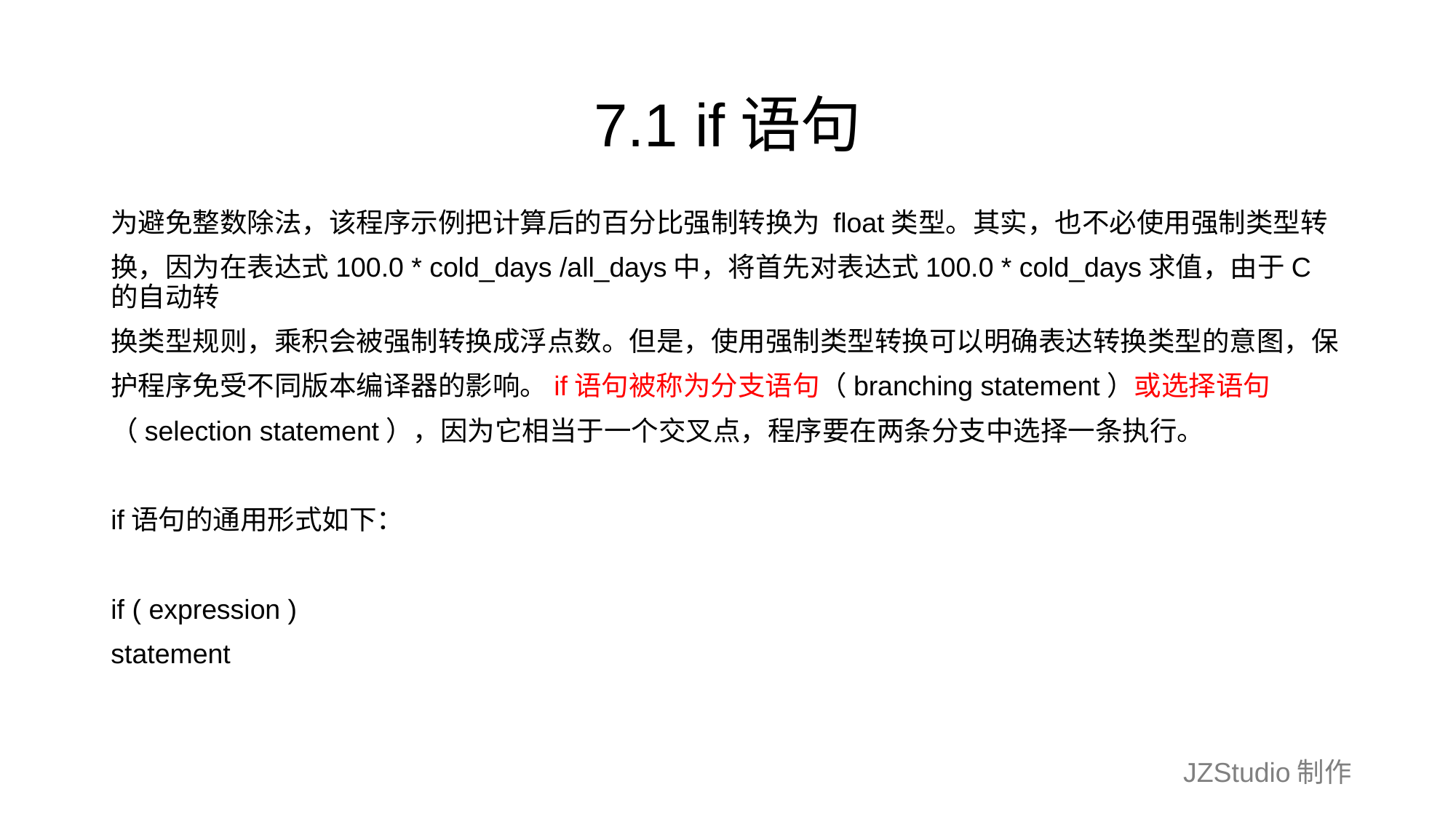

# 7.1 if语句
为避免整数除法，该程序示例把计算后的百分比强制转换为 float类型。其实，也不必使用强制类型转
换，因为在表达式100.0 * cold_days /all_days中，将首先对表达式100.0 * cold_days求值，由于C的自动转
换类型规则，乘积会被强制转换成浮点数。但是，使用强制类型转换可以明确表达转换类型的意图，保
护程序免受不同版本编译器的影响。if语句被称为分支语句（branching statement）或选择语句
（selection statement），因为它相当于一个交叉点，程序要在两条分支中选择一条执行。

if语句的通用形式如下：

if ( expression )
statement